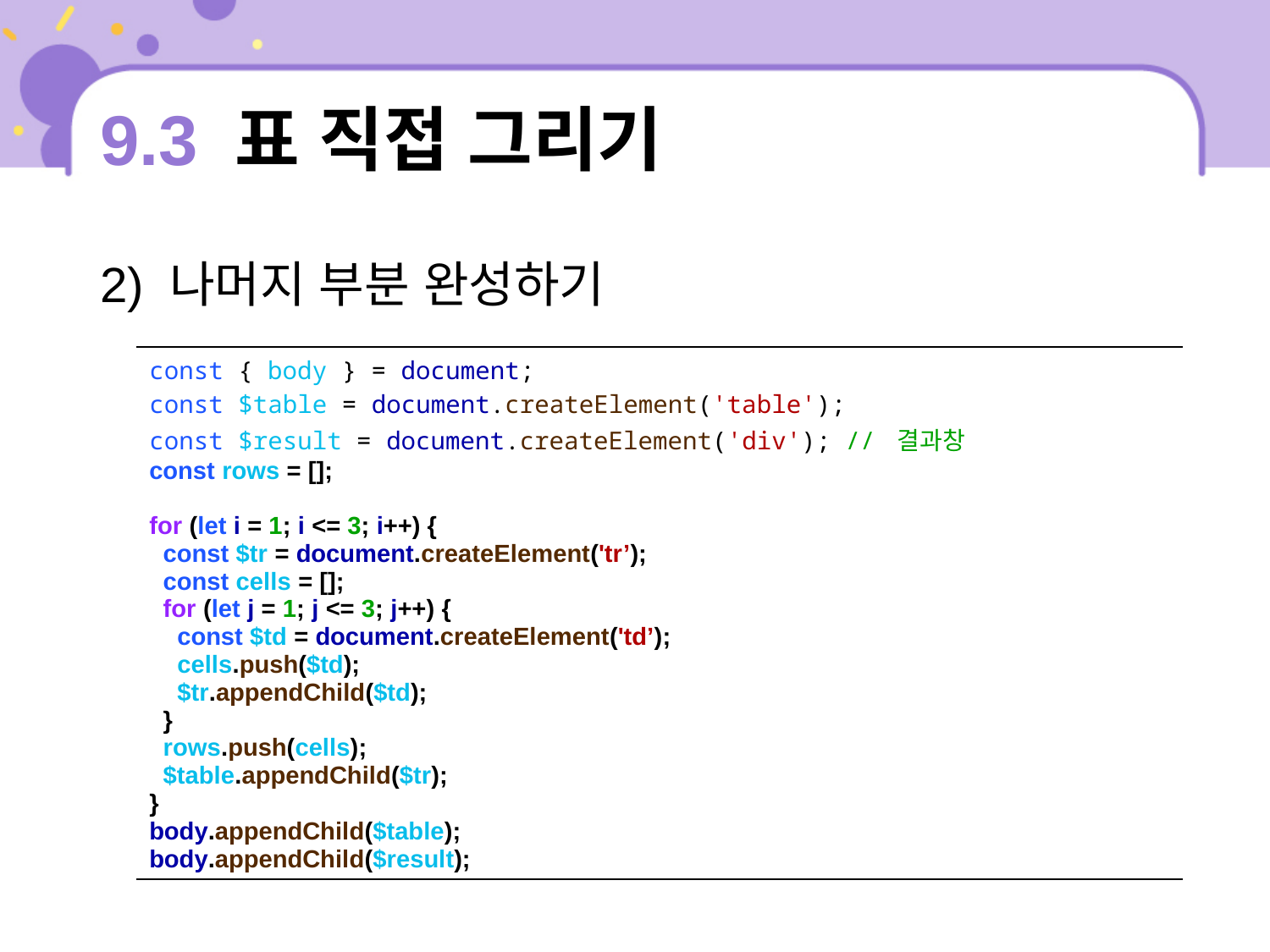

# 9.3 표 직접 그리기
2) 나머지 부분 완성하기

| const { body } = document; const $table = document.createElement('table'); const $result = document.createElement('div'); // 결과창 const rows = []; for (let i = 1; i <= 3; i++) { const $tr = document.createElement('tr’); const cells = []; for (let j = 1; j <= 3; j++) { const $td = document.createElement('td’); cells.push($td); $tr.appendChild($td); } rows.push(cells); $table.appendChild($tr); } body.appendChild($table); body.appendChild($result); |
| --- |